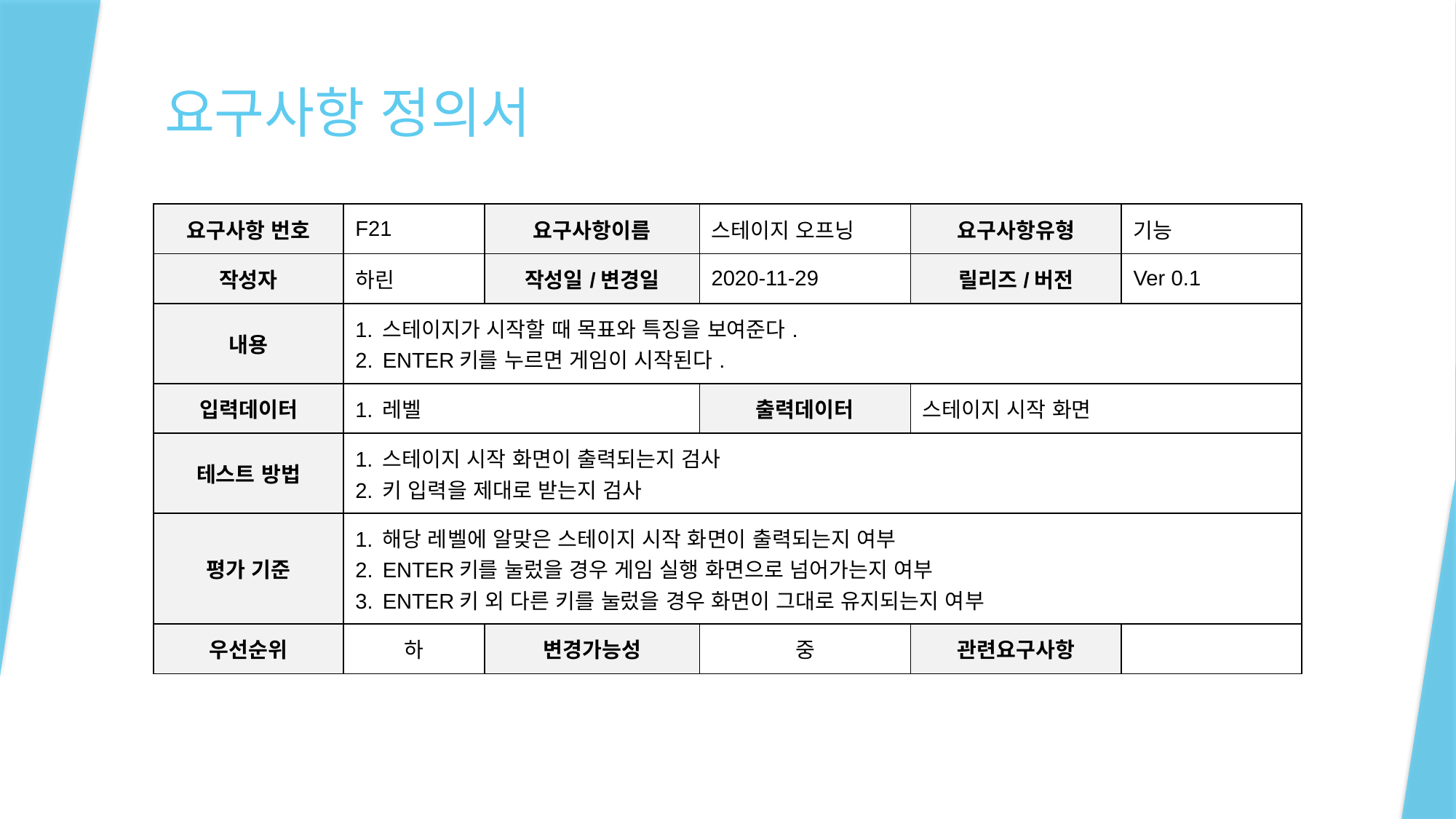

# 요구사항 정의서
| 요구사항 번호 | F21 | 요구사항이름 | 스테이지 오프닝 | 요구사항유형 | 기능 |
| --- | --- | --- | --- | --- | --- |
| 작성자 | 하린 | 작성일/변경일 | 2020-11-29 | 릴리즈/버전 | Ver 0.1 |
| 내용 | 스테이지가 시작할 때 목표와 특징을 보여준다. ENTER키를 누르면 게임이 시작된다. |  |  |  |  |
| 입력데이터 | 레벨 |  | 출력데이터 | 스테이지 시작 화면 |  |
| 테스트 방법 | 스테이지 시작 화면이 출력되는지 검사 키 입력을 제대로 받는지 검사 |  |  |  |  |
| 평가 기준 | 해당 레벨에 알맞은 스테이지 시작 화면이 출력되는지 여부 ENTER키를 눌렀을 경우 게임 실행 화면으로 넘어가는지 여부 ENTER키 외 다른 키를 눌렀을 경우 화면이 그대로 유지되는지 여부 |  |  |  |  |
| 우선순위 | 하 | 변경가능성 | 중 | 관련요구사항 |  |